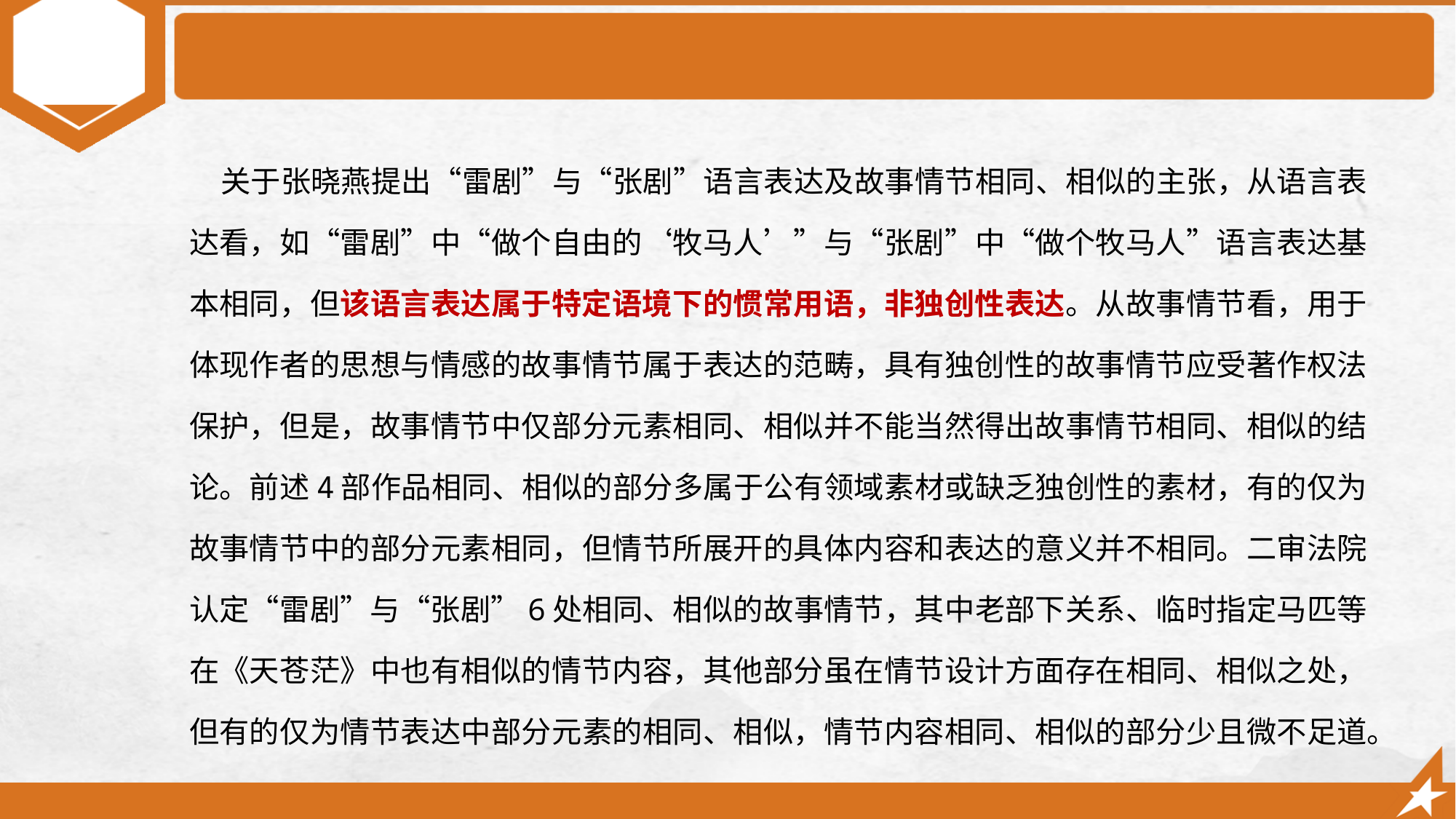

关于张晓燕提出“雷剧”与“张剧”语言表达及故事情节相同、相似的主张，从语言表达看，如“雷剧”中“做个自由的‘牧马人’”与“张剧”中“做个牧马人”语言表达基本相同，但该语言表达属于特定语境下的惯常用语，非独创性表达。从故事情节看，用于体现作者的思想与情感的故事情节属于表达的范畴，具有独创性的故事情节应受著作权法保护，但是，故事情节中仅部分元素相同、相似并不能当然得出故事情节相同、相似的结论。前述4部作品相同、相似的部分多属于公有领域素材或缺乏独创性的素材，有的仅为故事情节中的部分元素相同，但情节所展开的具体内容和表达的意义并不相同。二审法院认定“雷剧”与“张剧”6处相同、相似的故事情节，其中老部下关系、临时指定马匹等在《天苍茫》中也有相似的情节内容，其他部分虽在情节设计方面存在相同、相似之处，但有的仅为情节表达中部分元素的相同、相似，情节内容相同、相似的部分少且微不足道。